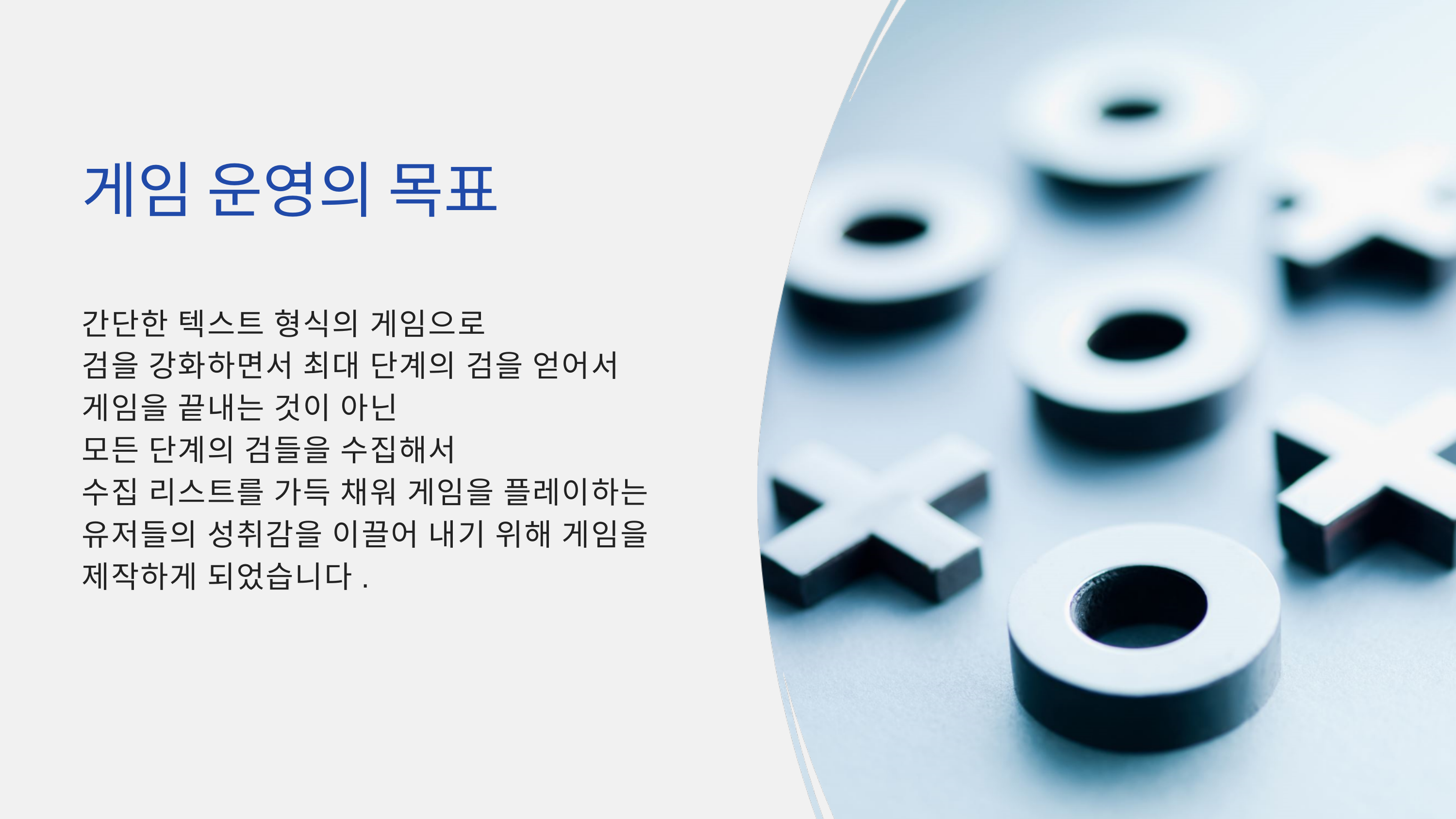

게임 운영의 목표
간단한 텍스트 형식의 게임으로
검을 강화하면서 최대 단계의 검을 얻어서
게임을 끝내는 것이 아닌
모든 단계의 검들을 수집해서
수집 리스트를 가득 채워 게임을 플레이하는
유저들의 성취감을 이끌어 내기 위해 게임을
제작하게 되었습니다.